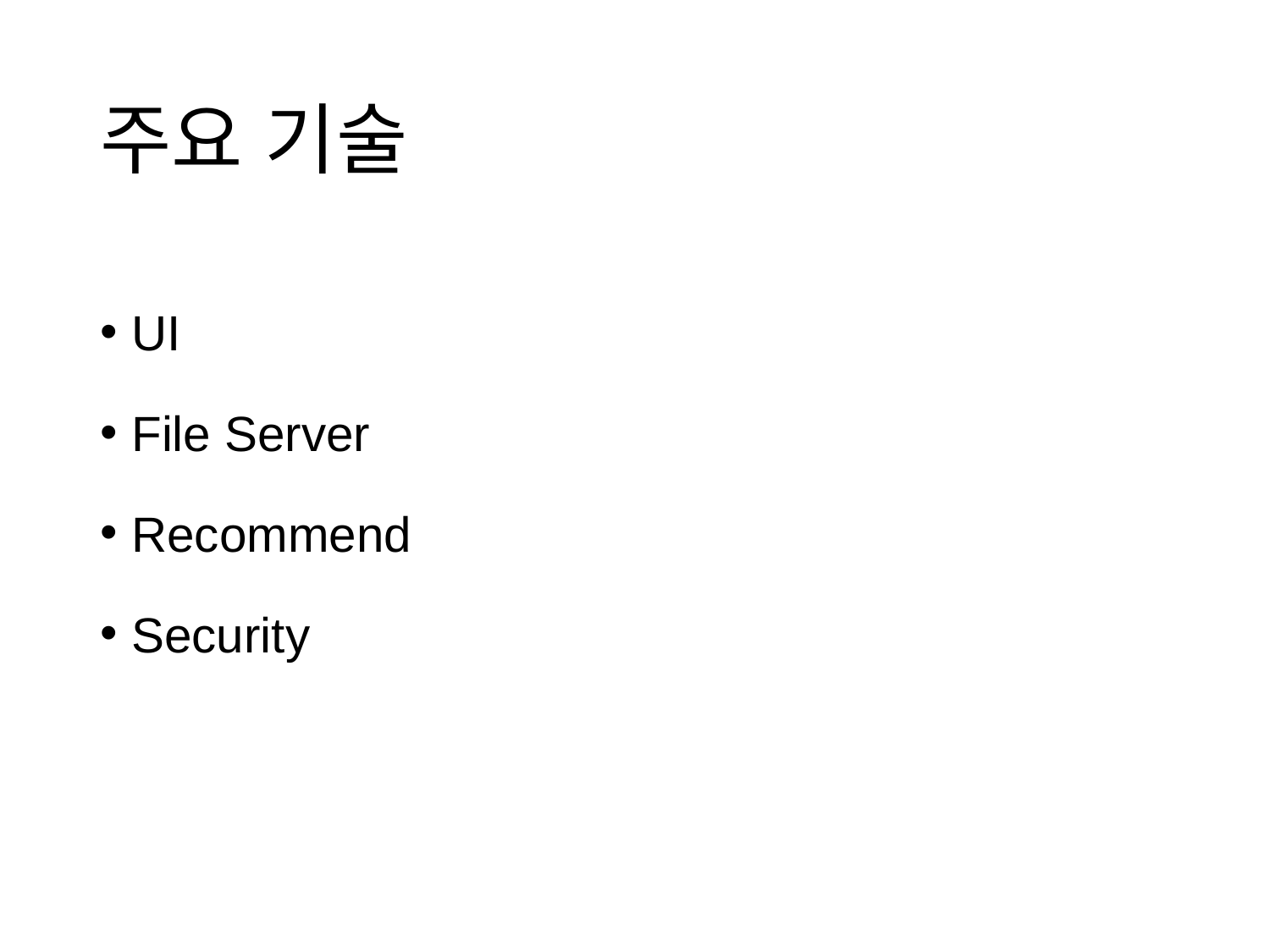

# 주요 기술
UI
File Server
Recommend
Security